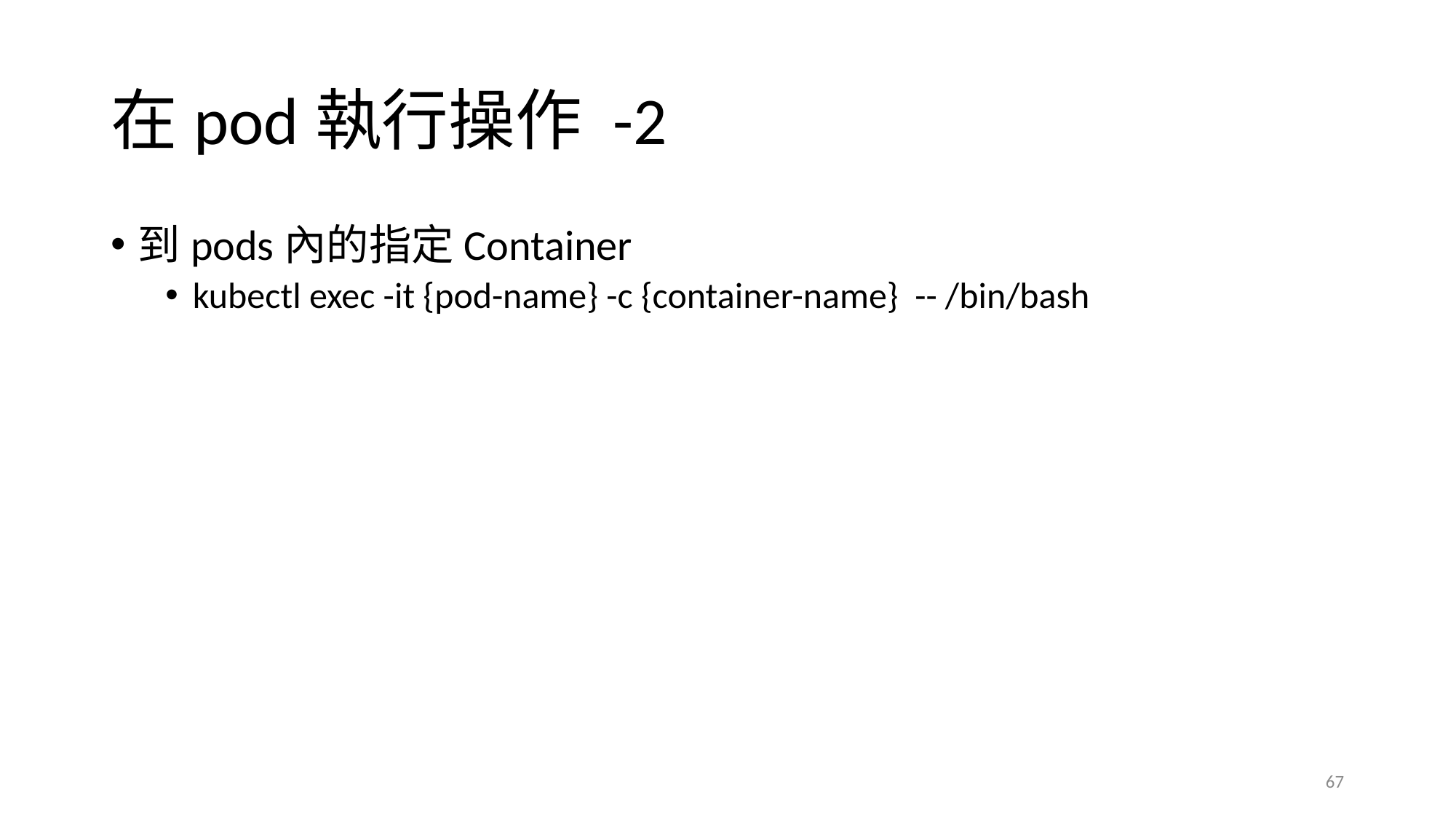

# 在pod執行操作 -2
到pods內的指定Container
kubectl exec -it {pod-name} -c {container-name}  -- /bin/bash

67